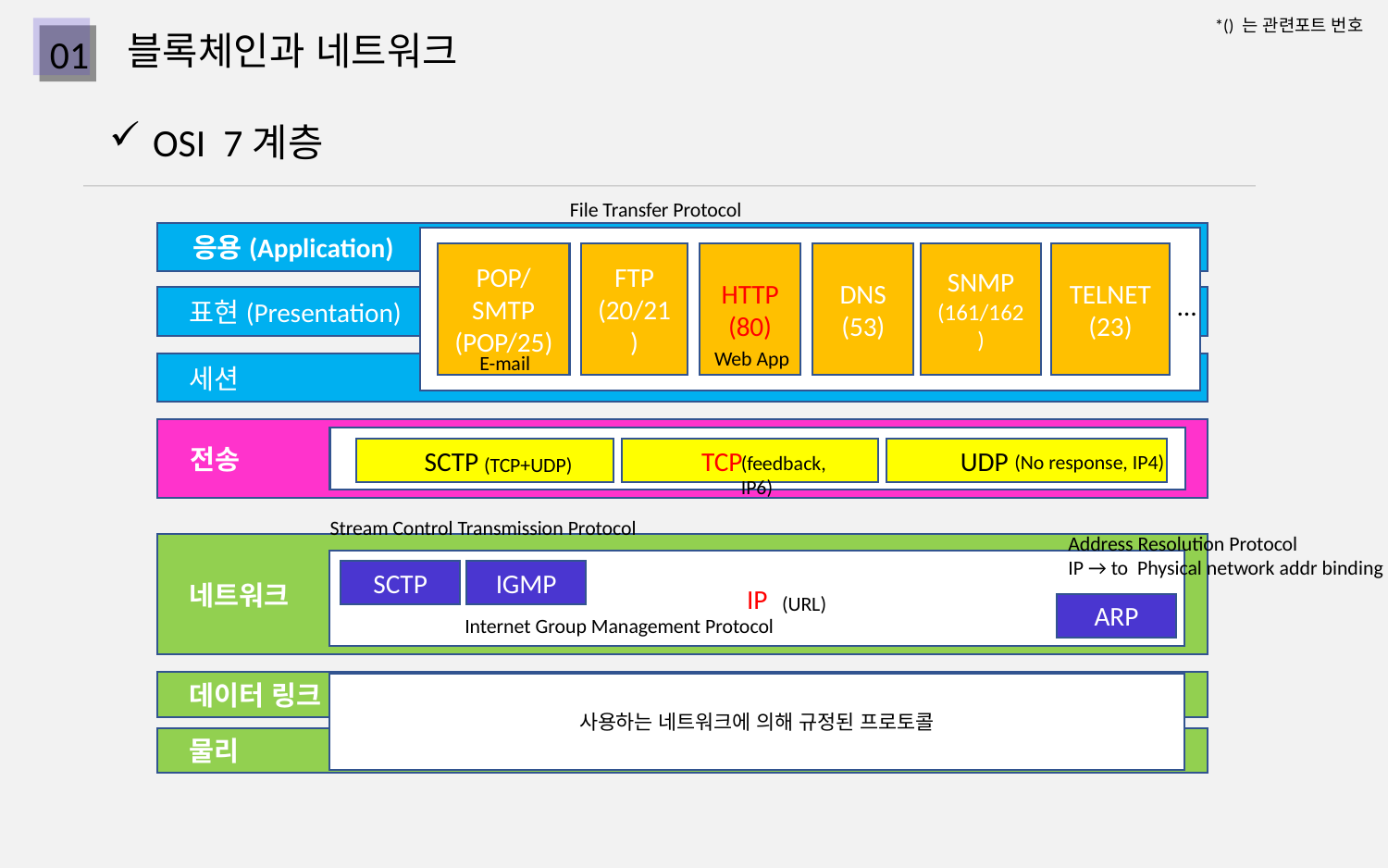

*() 는 관련포트 번호
블록체인과 네트워크
01
OSI  7계층
File Transfer Protocol
  응용(Application)

POP/
SMTP
(POP/25)
FTP
(20/21)
HTTP
(80)
DNS
(53)
SNMP
(161/162)
TELNET
(23)
…
  표현(Presentation)
Web App
E-mail
  세션
  전송

          UDP
         SCTP
           TCP
(No response, IP4)
(feedback, IP6)
(TCP+UDP)
  네트워크
IP
SCTP
IGMP
(URL)
ARP
  데이터 링크
사용하는 네트워크에 의해 규정된 프로토콜
  물리

Stream Control Transmission Protocol
Address Resolution Protocol
IP → to  Physical network addr binding
Internet Group Management Protocol